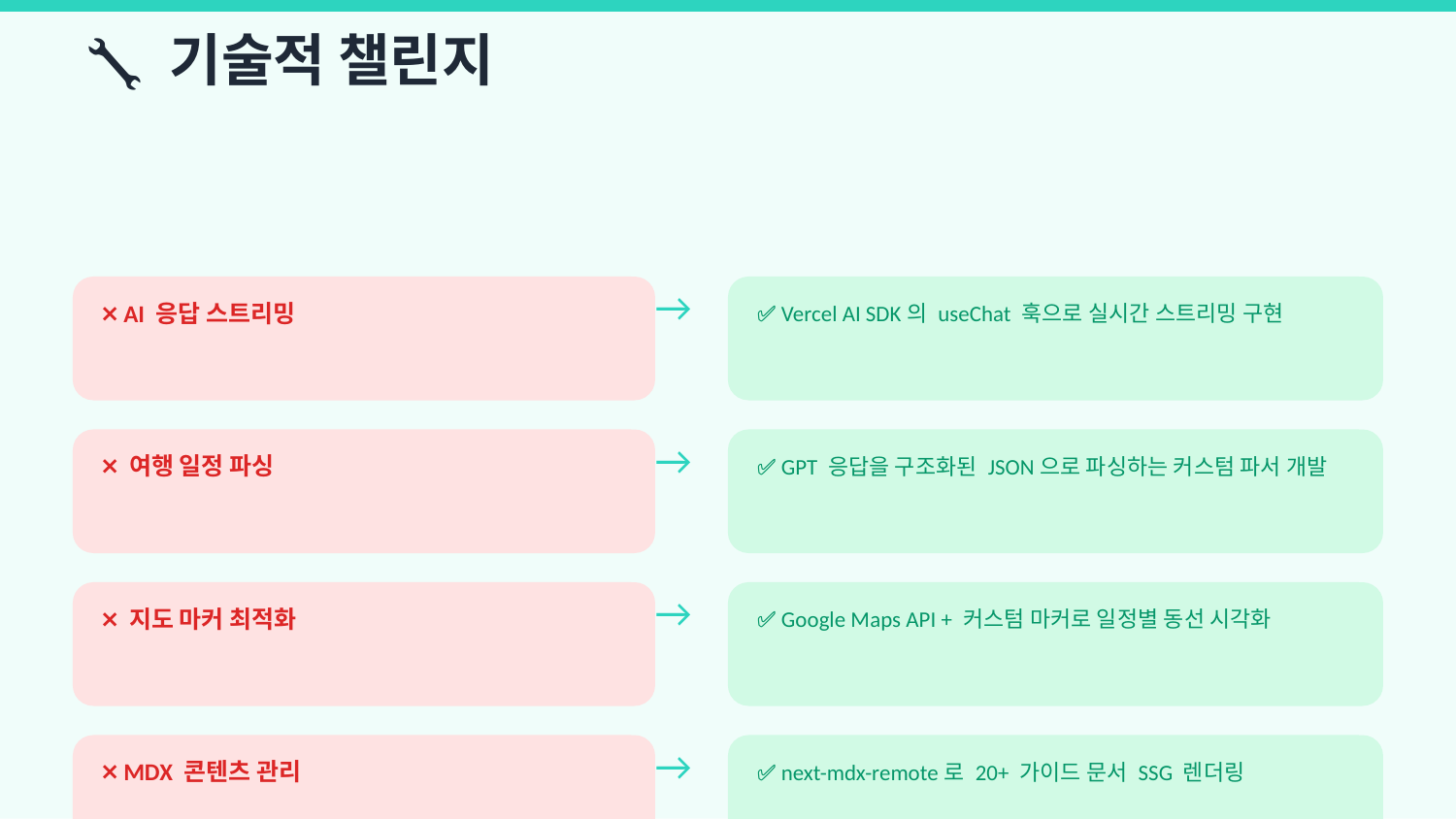

🔧 기술적 챌린지

→
❌ AI 응답 스트리밍
✅ Vercel AI SDK의 useChat 훅으로 실시간 스트리밍 구현

→
❌ 여행 일정 파싱
✅ GPT 응답을 구조화된 JSON으로 파싱하는 커스텀 파서 개발

→
❌ 지도 마커 최적화
✅ Google Maps API + 커스텀 마커로 일정별 동선 시각화

→
❌ MDX 콘텐츠 관리
✅ next-mdx-remote로 20+ 가이드 문서 SSG 렌더링